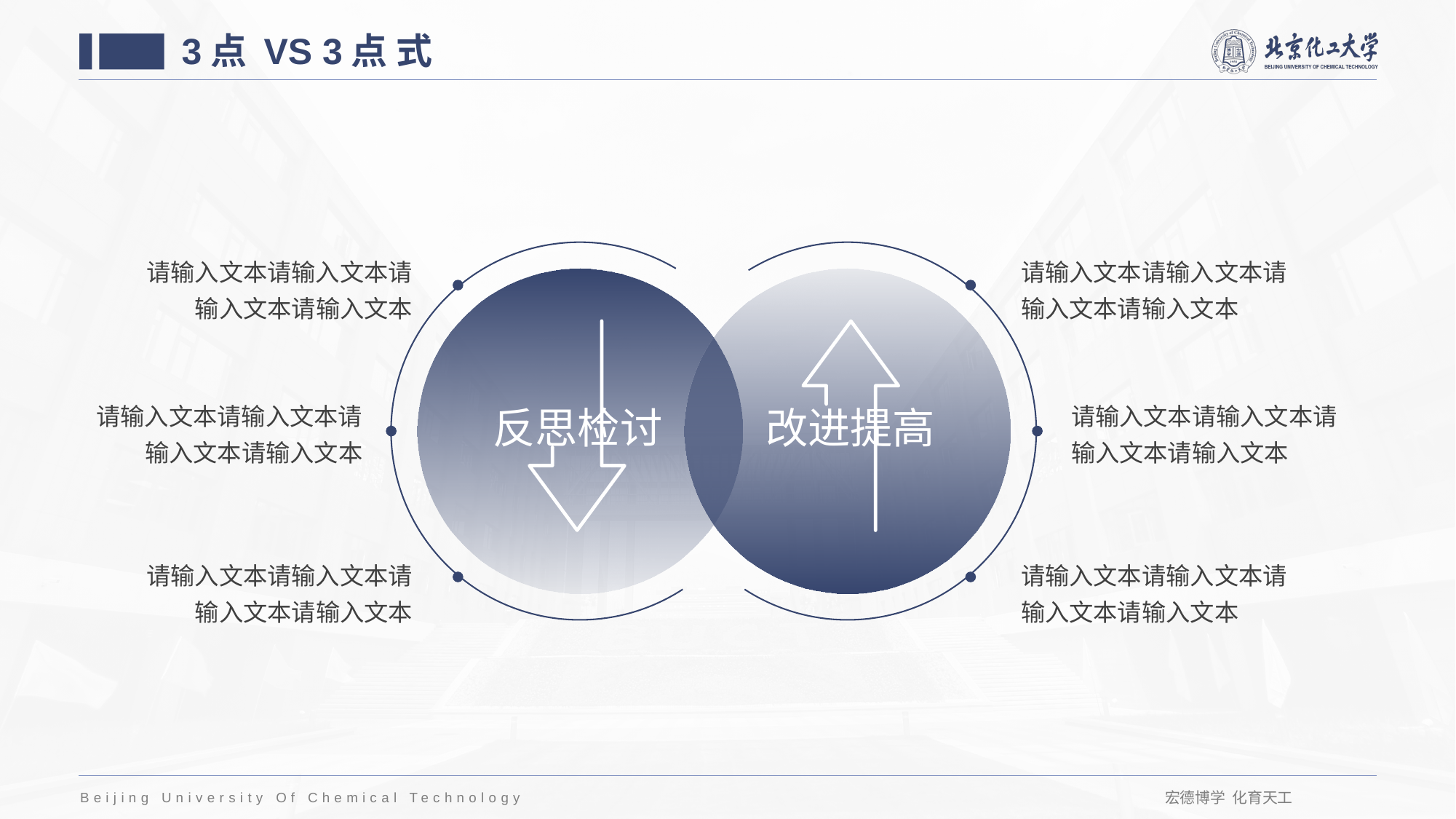

3点 VS 3点 式

请输入文本请输入文本请输入文本请输入文本
请输入文本请输入文本请输入文本请输入文本

请输入文本请输入文本请输入文本请输入文本
请输入文本请输入文本请输入文本请输入文本
反思检讨
改进提高
请输入文本请输入文本请输入文本请输入文本
请输入文本请输入文本请输入文本请输入文本